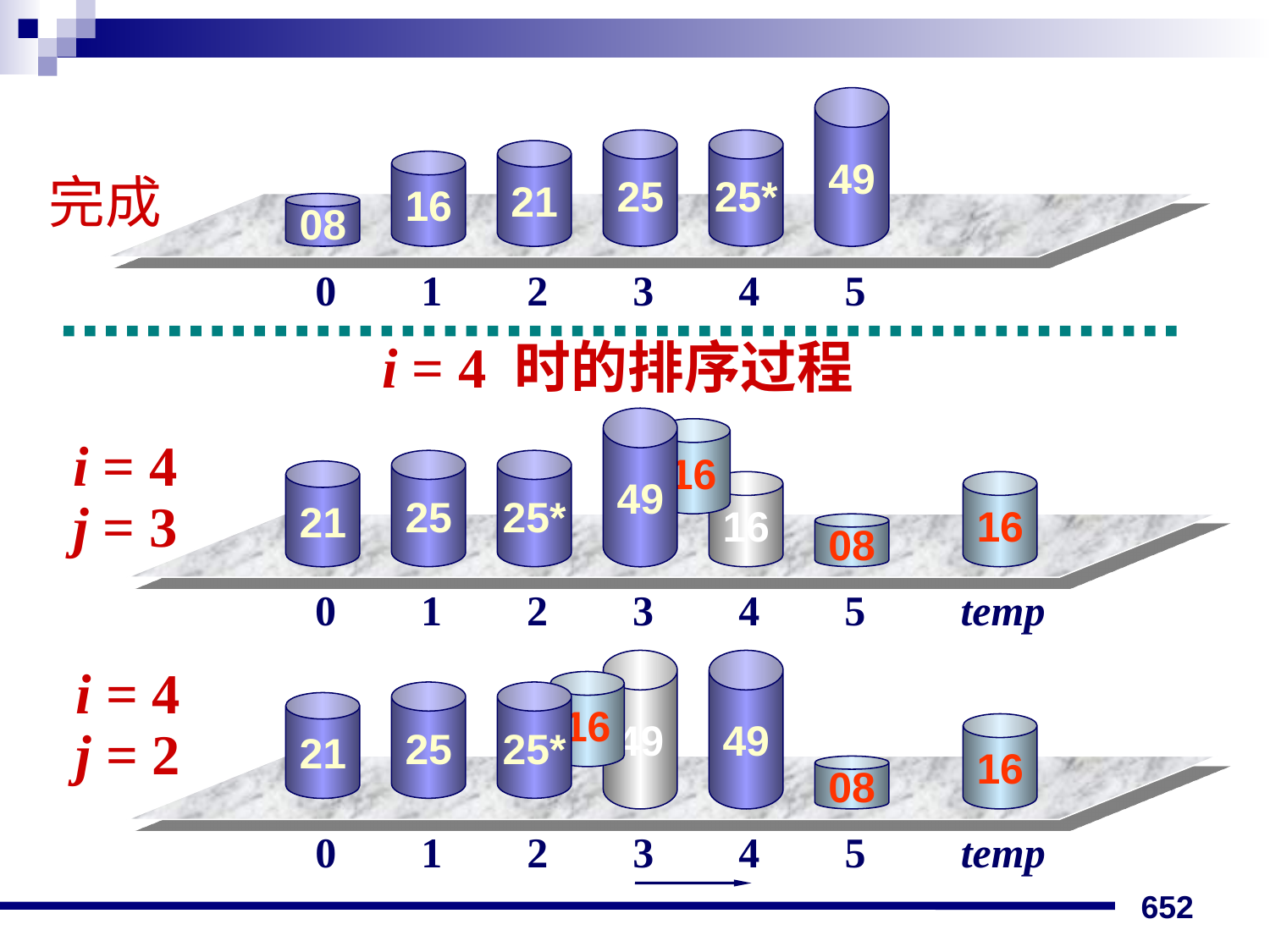

49
25
25*
21
16

08
0        1        2        3        4        5
完成
i = 4 时的排序过程

49
16
25
25*
21
16
16

08
0        1        2        3        4        5         temp
i = 4
j = 3

49
49
16
25
25*
21
16

08
0        1        2        3        4        5         temp

i = 4
j = 2
652